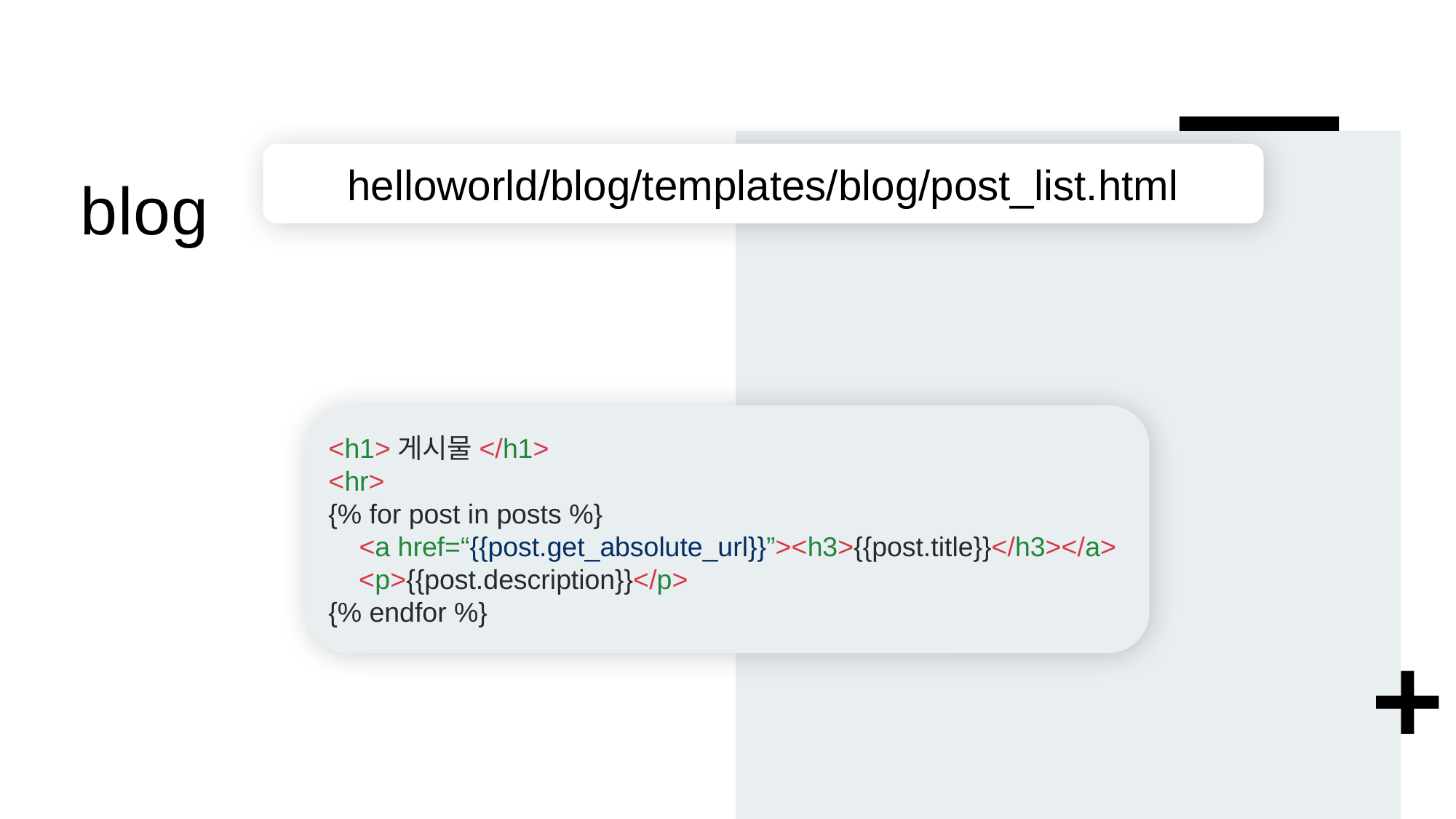

# blog
helloworld/blog/templates/blog/post_list.html
<h1>게시물</h1>
<hr>
{% for post in posts %}
    <a href=“{{post.get_absolute_url}}”><h3>{{post.title}}</h3></a>
    <p>{{post.description}}</p>
{% endfor %}